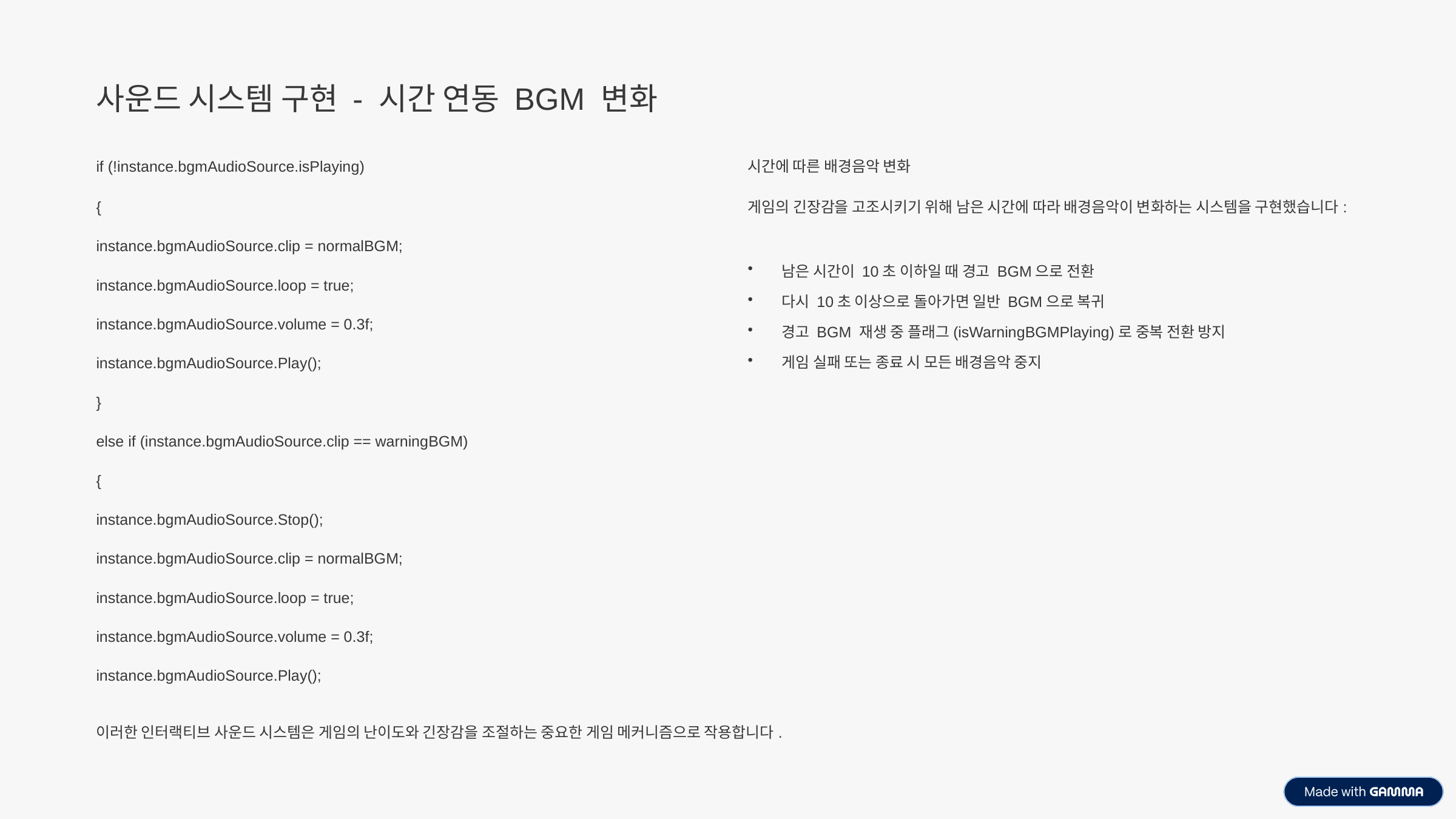

사운드 시스템 구현 - 시간 연동 BGM 변화
if (!instance.bgmAudioSource.isPlaying)
시간에 따른 배경음악 변화
{
게임의 긴장감을 고조시키기 위해 남은 시간에 따라 배경음악이 변화하는 시스템을 구현했습니다:
instance.bgmAudioSource.clip = normalBGM;
남은 시간이 10초 이하일 때 경고 BGM으로 전환
instance.bgmAudioSource.loop = true;
다시 10초 이상으로 돌아가면 일반 BGM으로 복귀
instance.bgmAudioSource.volume = 0.3f;
경고 BGM 재생 중 플래그(isWarningBGMPlaying)로 중복 전환 방지
게임 실패 또는 종료 시 모든 배경음악 중지
instance.bgmAudioSource.Play();
}
else if (instance.bgmAudioSource.clip == warningBGM)
{
instance.bgmAudioSource.Stop();
instance.bgmAudioSource.clip = normalBGM;
instance.bgmAudioSource.loop = true;
instance.bgmAudioSource.volume = 0.3f;
instance.bgmAudioSource.Play();
이러한 인터랙티브 사운드 시스템은 게임의 난이도와 긴장감을 조절하는 중요한 게임 메커니즘으로 작용합니다.